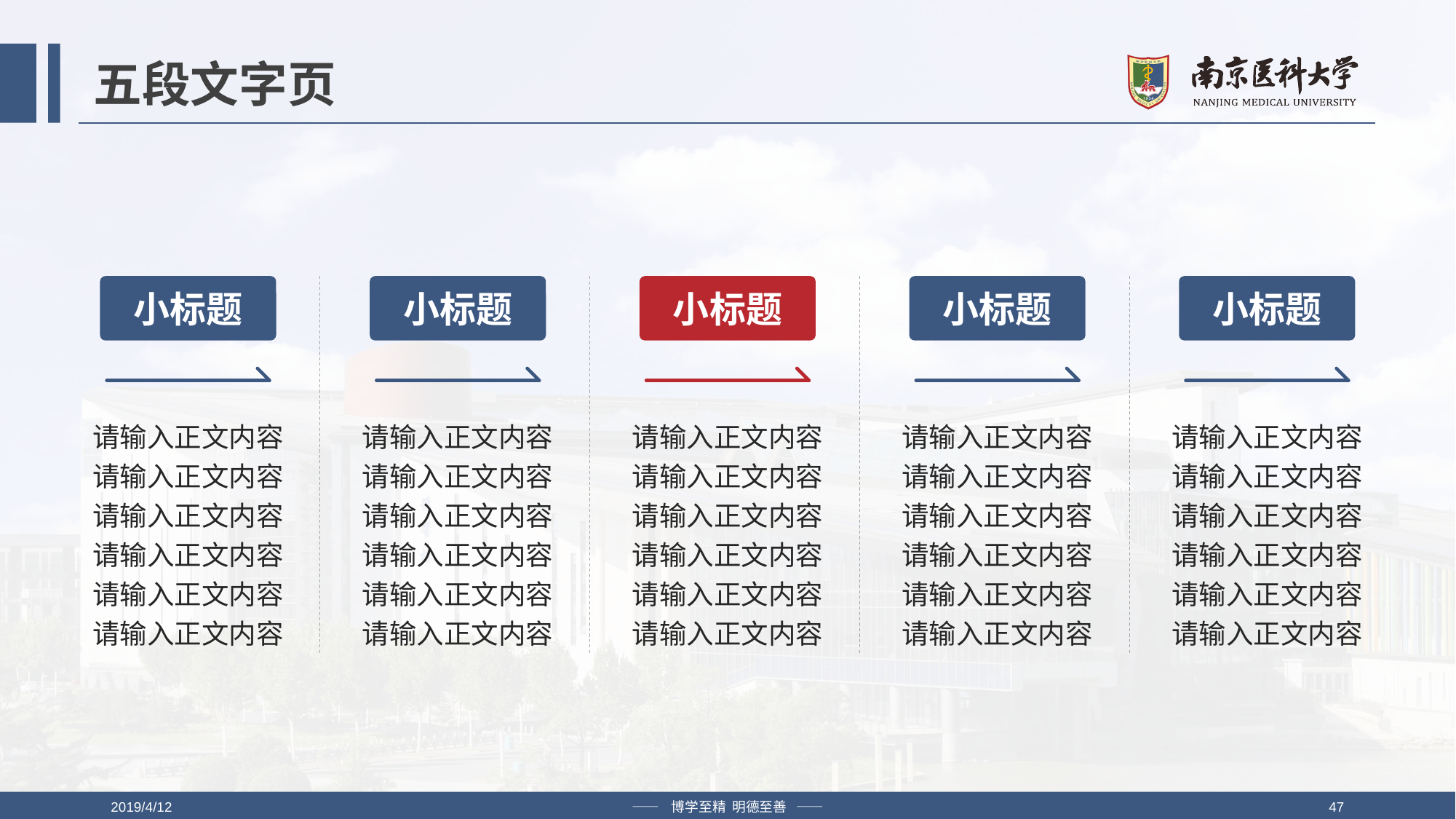

# 五段文字页
小标题
小标题
小标题
小标题
小标题
请输入正文内容
请输入正文内容
请输入正文内容
请输入正文内容
请输入正文内容
请输入正文内容
请输入正文内容
请输入正文内容
请输入正文内容
请输入正文内容
请输入正文内容
请输入正文内容
请输入正文内容
请输入正文内容
请输入正文内容
请输入正文内容
请输入正文内容
请输入正文内容
请输入正文内容
请输入正文内容
请输入正文内容
请输入正文内容
请输入正文内容
请输入正文内容
请输入正文内容
请输入正文内容
请输入正文内容
请输入正文内容
请输入正文内容
请输入正文内容
2019/4/12
——   博学至精  明德至善   ——
47